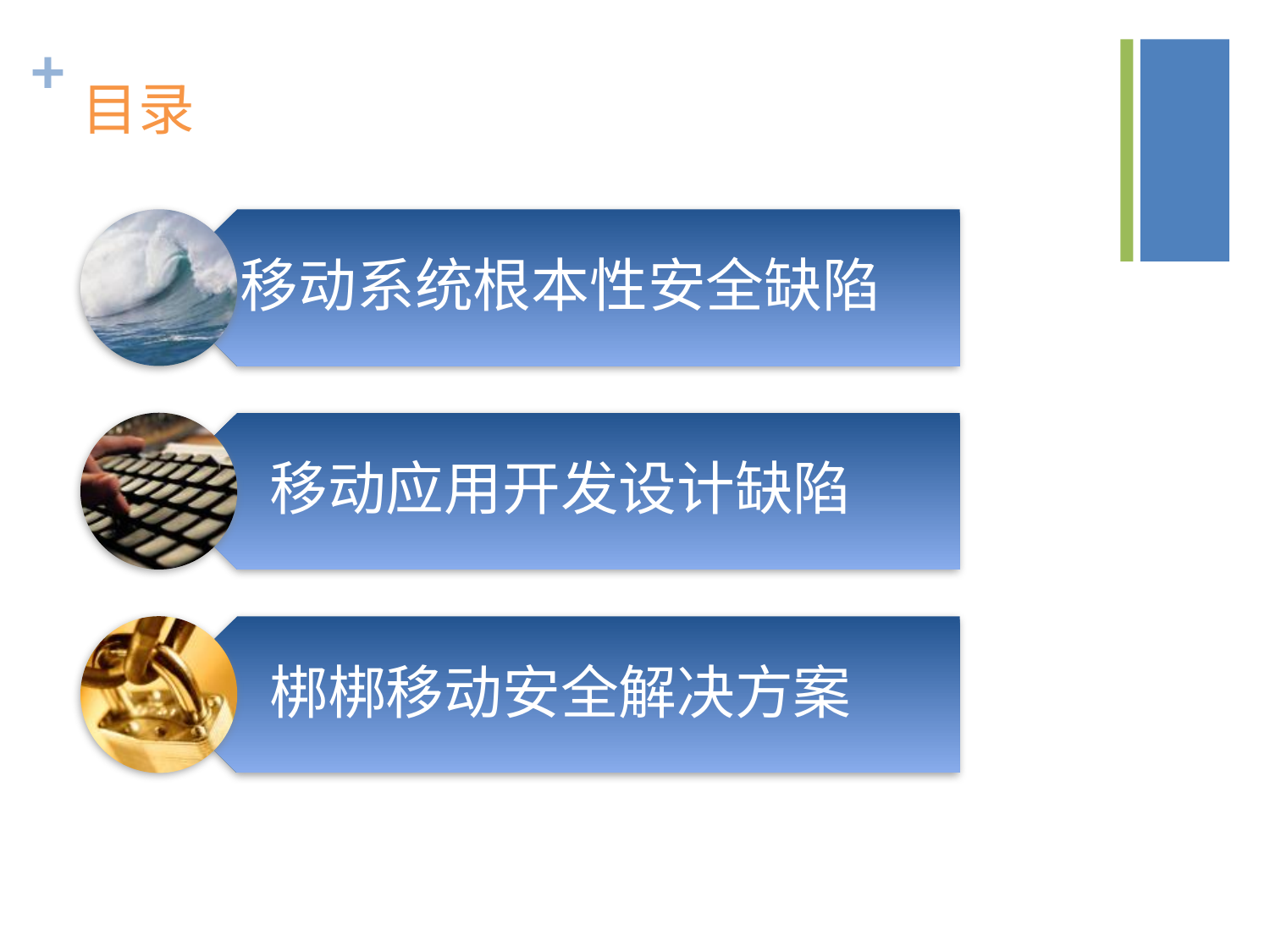

# 目录
移动系统根本性安全缺陷
移动应用开发设计缺陷
梆梆移动安全解决方案